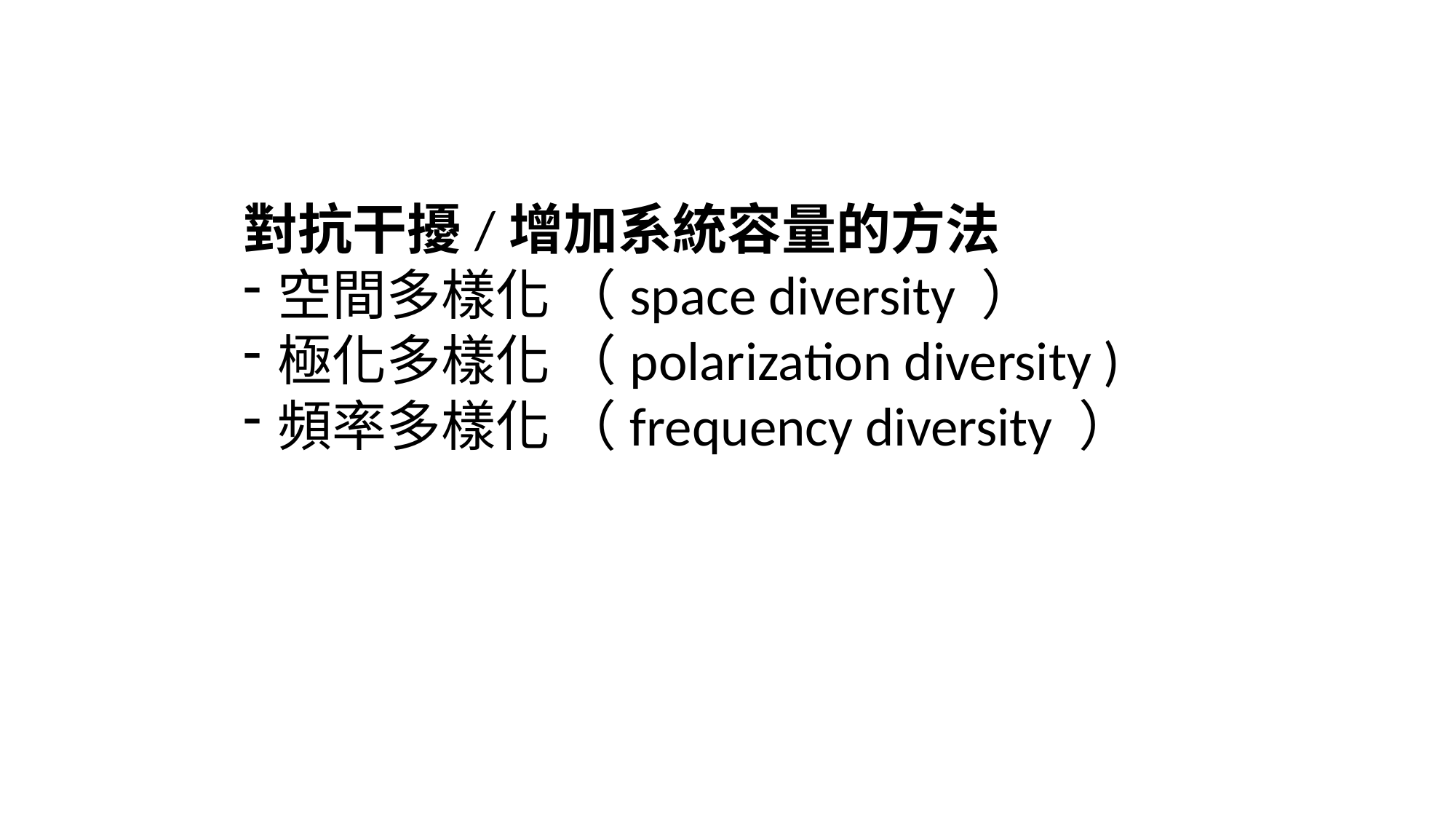

對抗干擾/增加系統容量的方法
空間多樣化 （space diversity ）
極化多樣化 （polarization diversity )
頻率多樣化 （frequency diversity ）